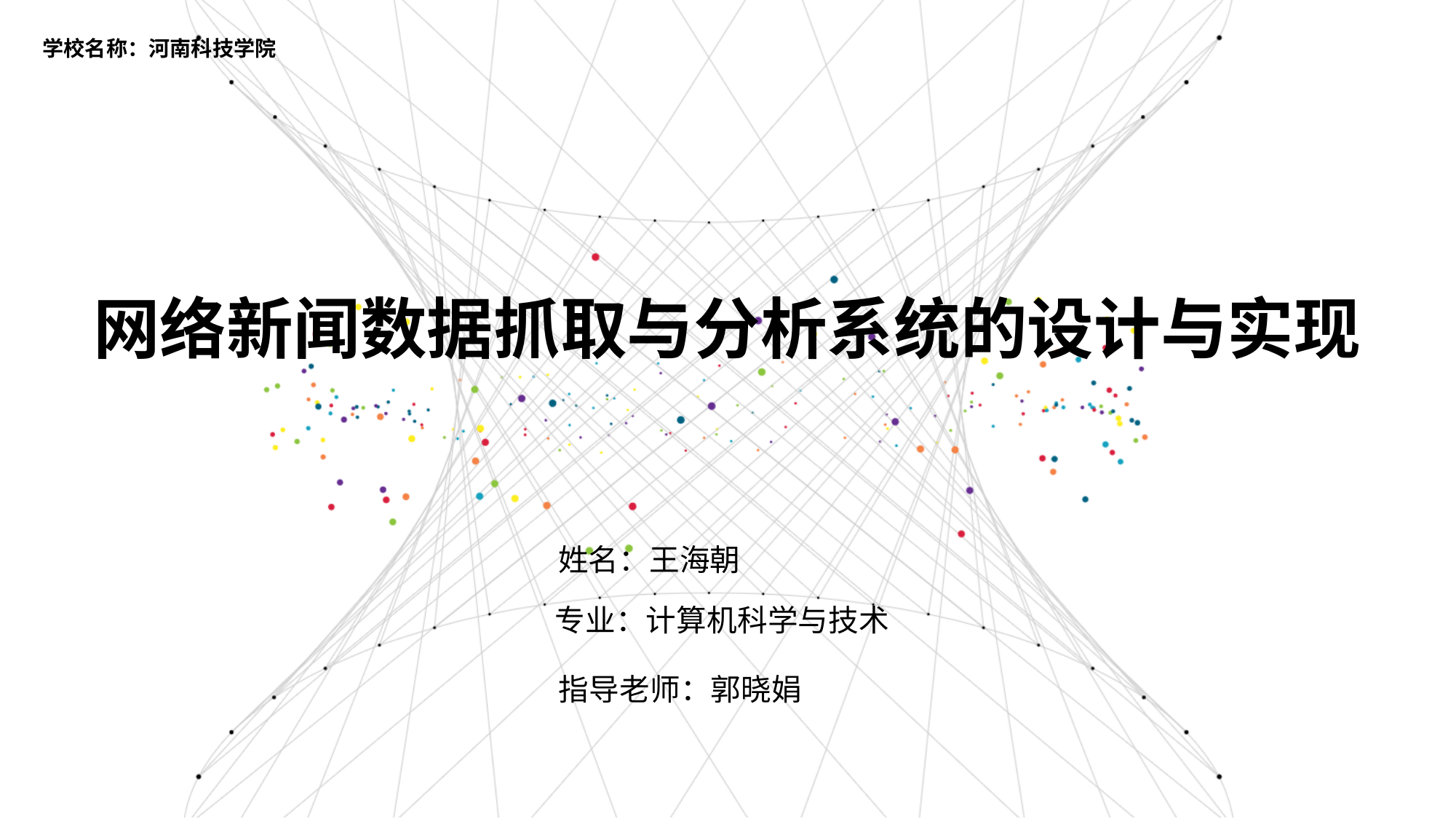

学校名称：河南科技学院
网络新闻数据抓取与分析系统的设计与实现
姓名：王海朝
专业：计算机科学与技术
指导老师：郭晓娟